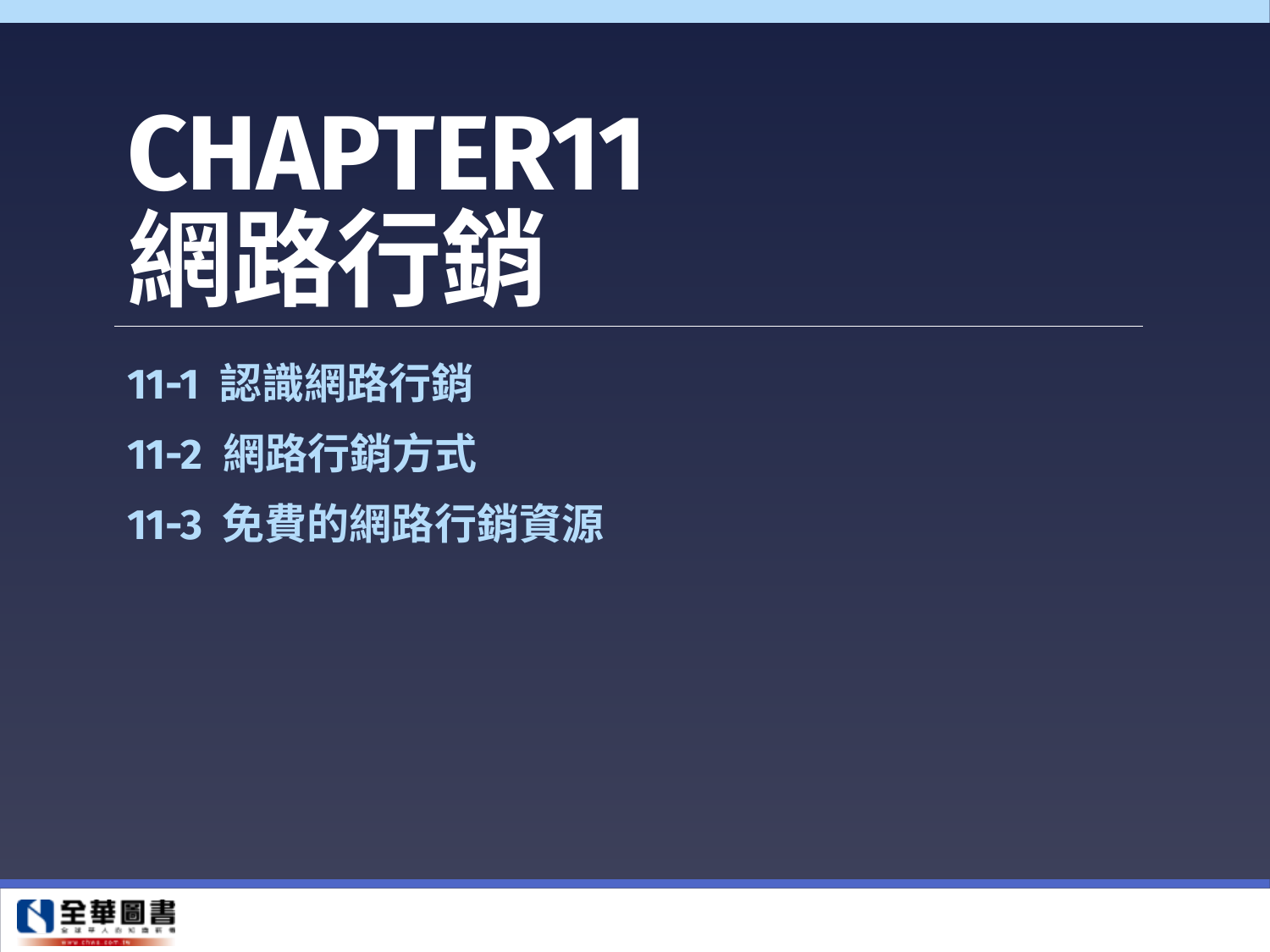

# CHAPTER11 網路行銷
11-1 認識網路行銷
11-2 網路行銷方式
11-3 免費的網路行銷資源